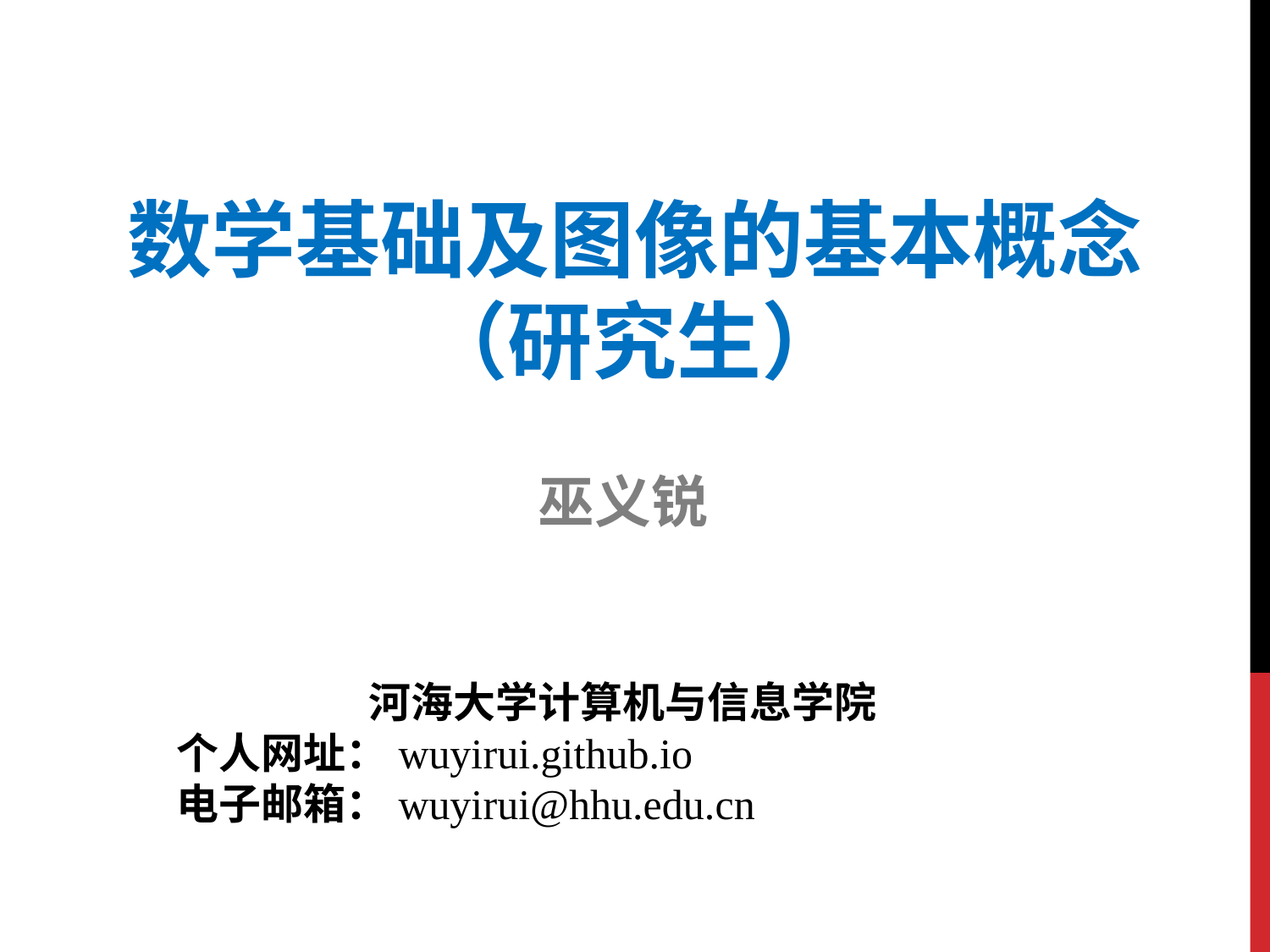

数学基础及图像的基本概念
（研究生）
巫义锐

河海大学计算机与信息学院
               个人网址：wuyirui.github.io
               电子邮箱：wuyirui@hhu.edu.cn